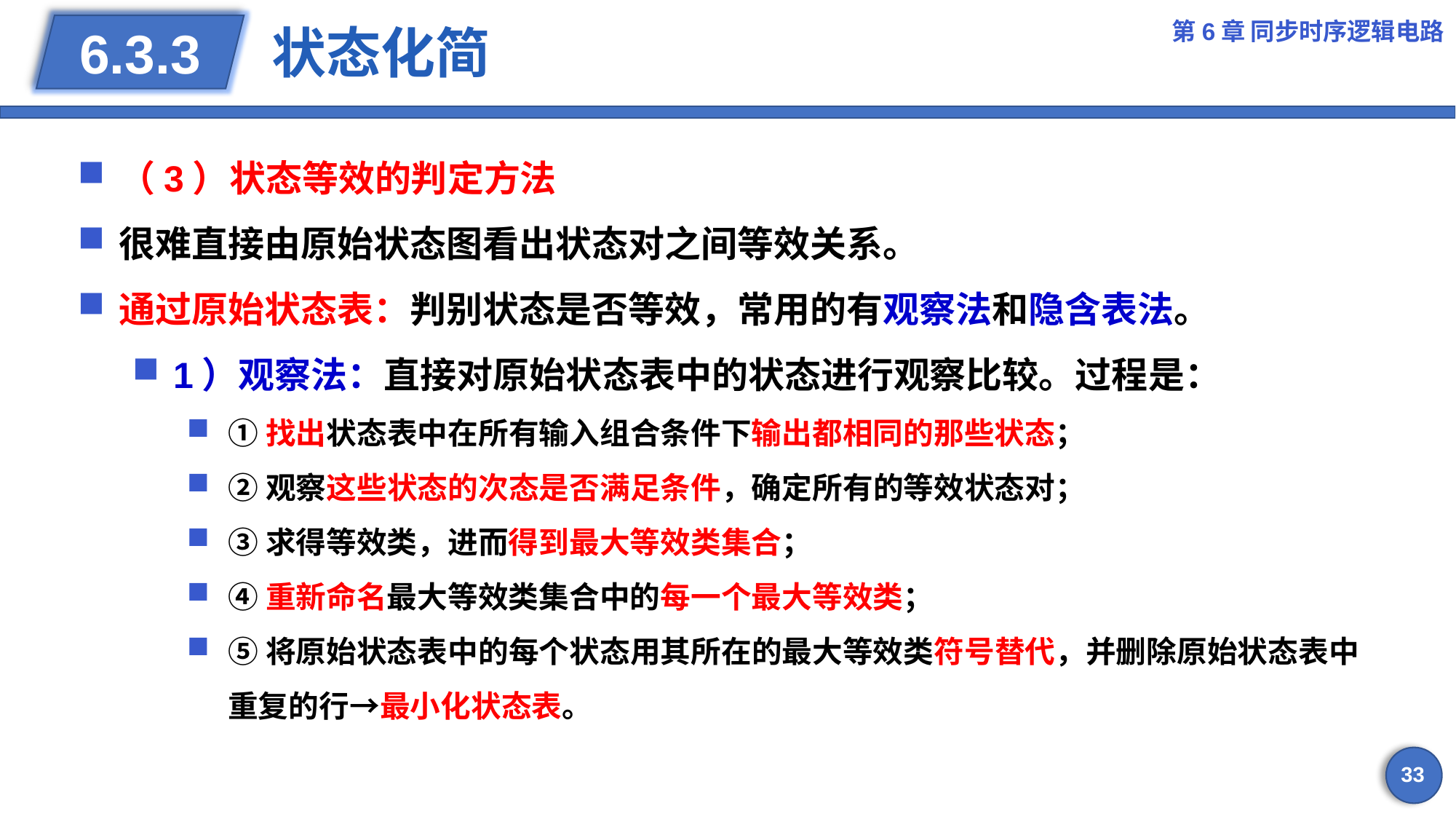

第6章 同步时序逻辑电路
# 状态化简
6.3.3
（3）状态等效的判定方法
很难直接由原始状态图看出状态对之间等效关系。
通过原始状态表：判别状态是否等效，常用的有观察法和隐含表法。
1）观察法：直接对原始状态表中的状态进行观察比较。过程是：
①找出状态表中在所有输入组合条件下输出都相同的那些状态；
②观察这些状态的次态是否满足条件，确定所有的等效状态对；
③求得等效类，进而得到最大等效类集合；
④重新命名最大等效类集合中的每一个最大等效类；
⑤将原始状态表中的每个状态用其所在的最大等效类符号替代，并删除原始状态表中重复的行→最小化状态表。
33